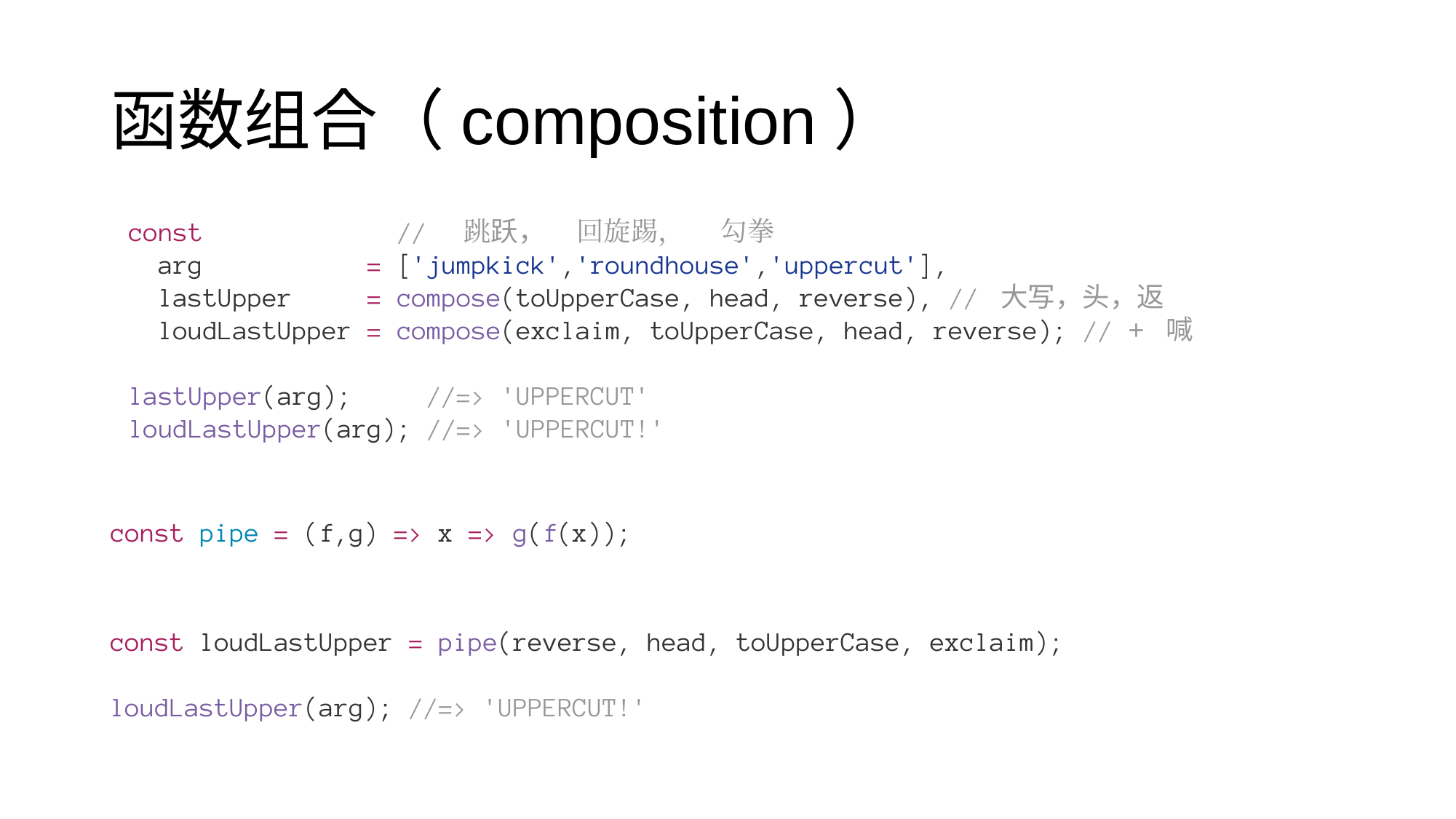

# 函数组合（composition）
const             //  跳跃，     回旋踢，     勾拳
  arg           = ['jumpkick','roundhouse','uppercut'],
  lastUpper     = compose(toUpperCase, head, reverse), // 大写，头，返
  loudLastUpper = compose(exclaim, toUpperCase, head, reverse); // + 喊

lastUpper(arg);     //=> 'UPPERCUT'
loudLastUpper(arg); //=> 'UPPERCUT!'
const pipe = (f,g) => x => g(f(x));
const loudLastUpper = pipe(reverse, head, toUpperCase, exclaim);

loudLastUpper(arg); //=> 'UPPERCUT!'